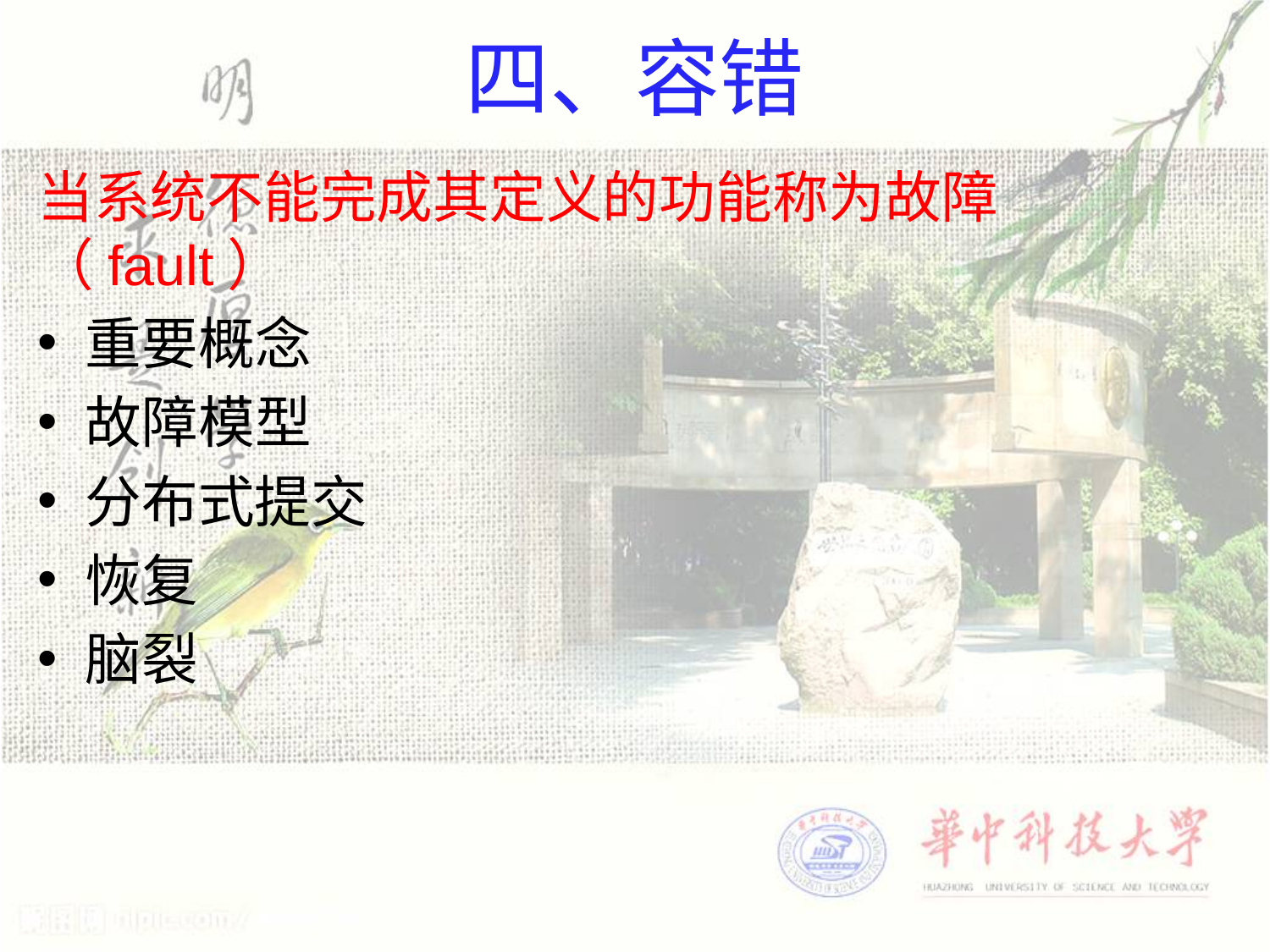

# 四、容错
当系统不能完成其定义的功能称为故障（fault）
重要概念
故障模型
分布式提交
恢复
脑裂